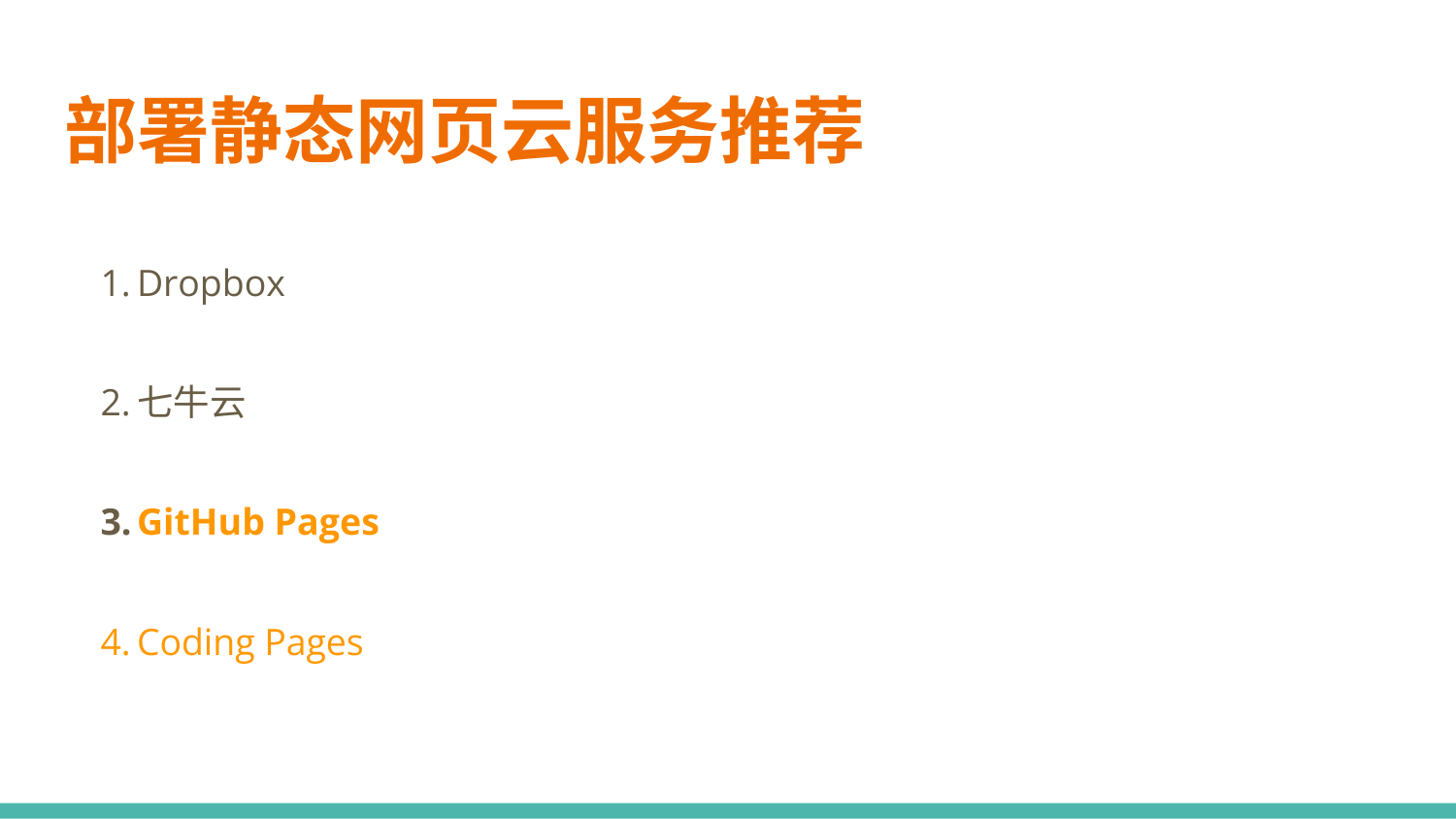

# 部署静态网页云服务推荐
Dropbox
七牛云
GitHub Pages
Coding Pages